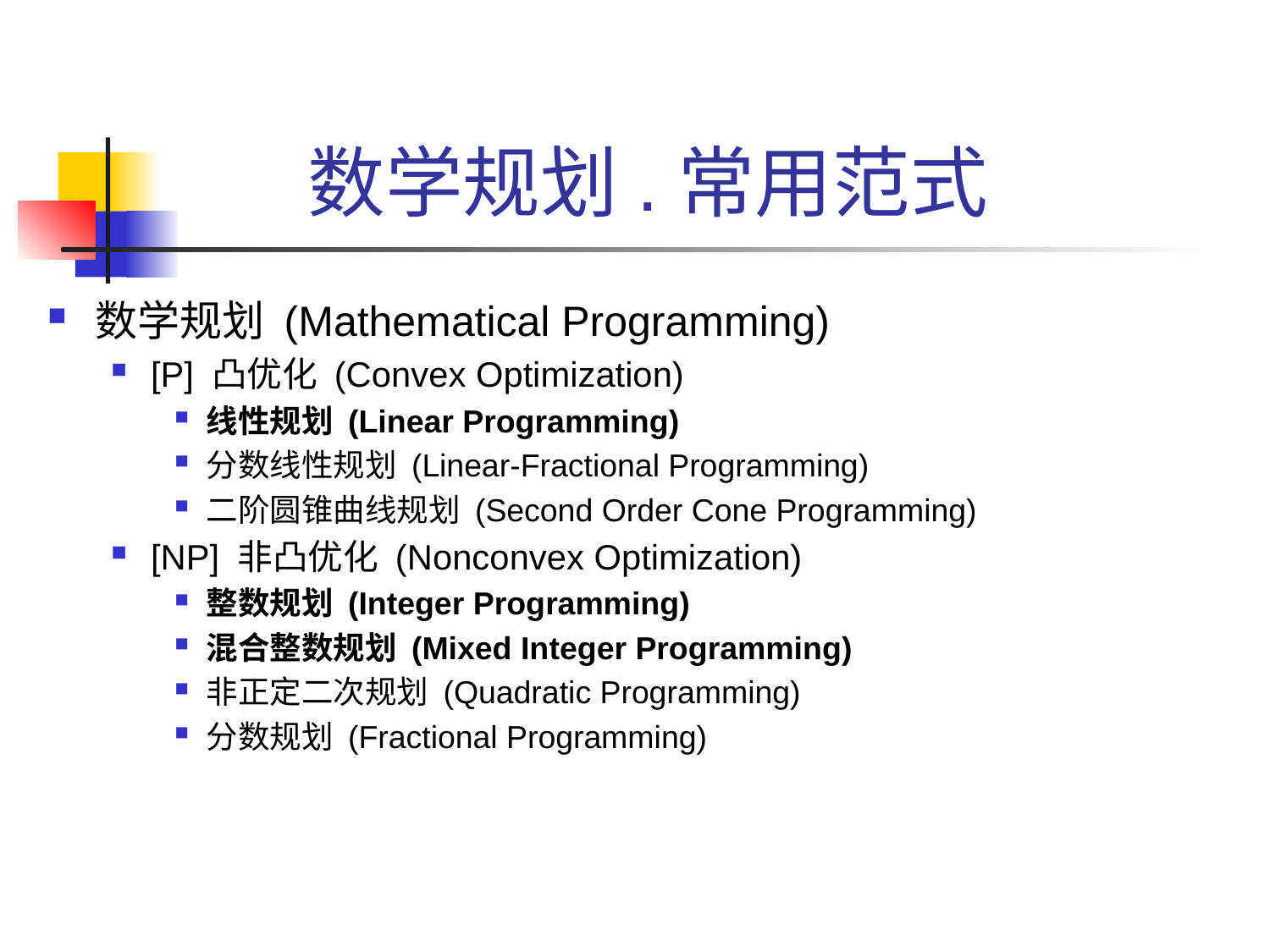

# 数学规划.常用范式
数学规划 (Mathematical Programming)
[P] 凸优化 (Convex Optimization)
线性规划 (Linear Programming)
分数线性规划 (Linear-Fractional Programming)
二阶圆锥曲线规划 (Second Order Cone Programming)
[NP] 非凸优化 (Nonconvex Optimization)
整数规划 (Integer Programming)
混合整数规划 (Mixed Integer Programming)
非正定二次规划 (Quadratic Programming)
分数规划 (Fractional Programming)